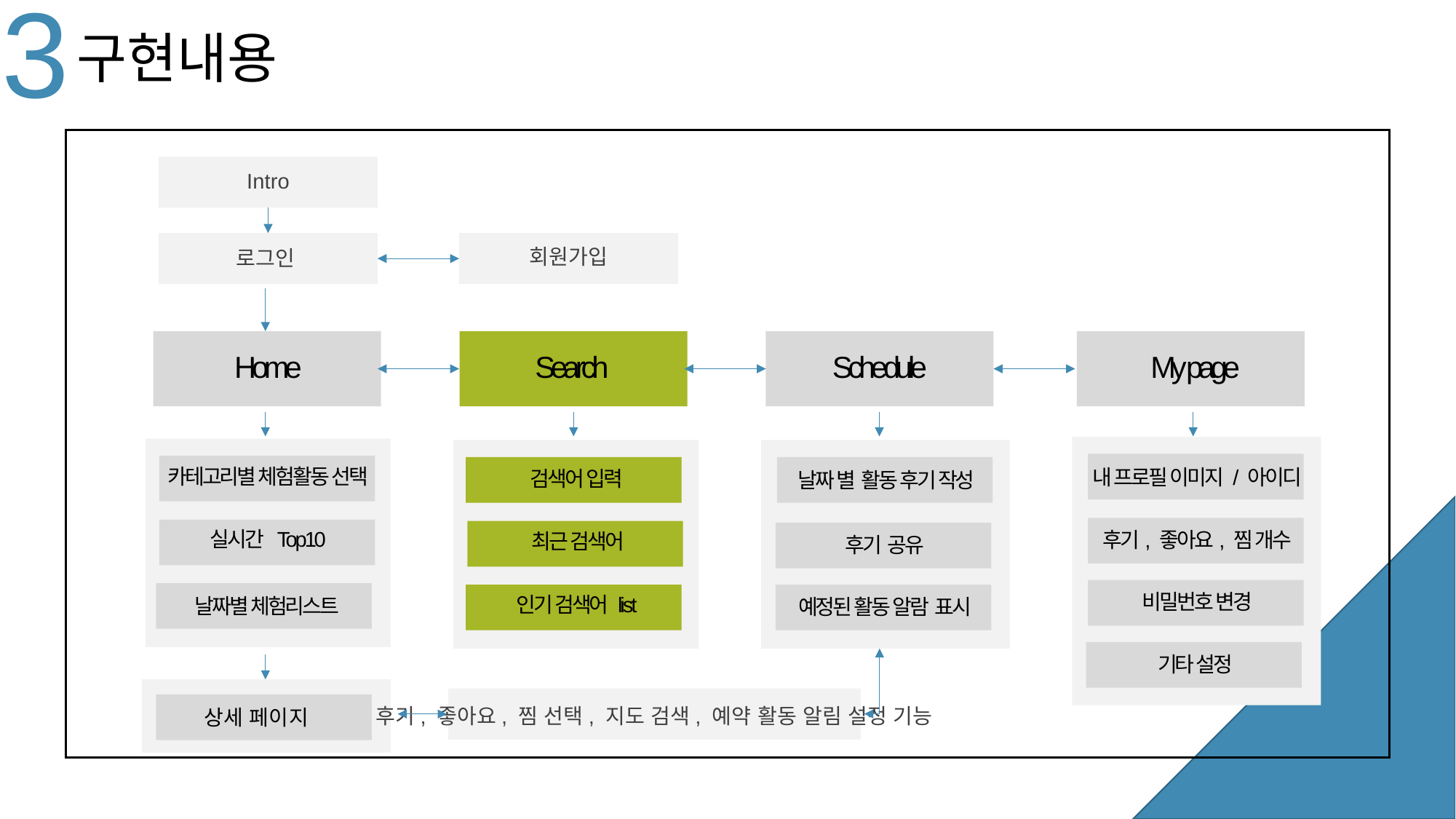

3
# 구현내용

Intro

회원가입
로그인

Home
Search
Schedule
My page

카테고리별 체험활동 선택
내 프로필 이미지 / 아이디
검색어 입력
날짜 별  활동 후기 작성

실시간  Top10

후기, 좋아요, 찜 개수
최근 검색어

후기  공유

비밀번호 변경

인기 검색어 list
날짜별 체험리스트
예정된 활동 알람  표시

기타 설정

후기, 좋아요, 찜 선택, 지도 검색, 예약 활동 알림 설정 기능
상세 페이지